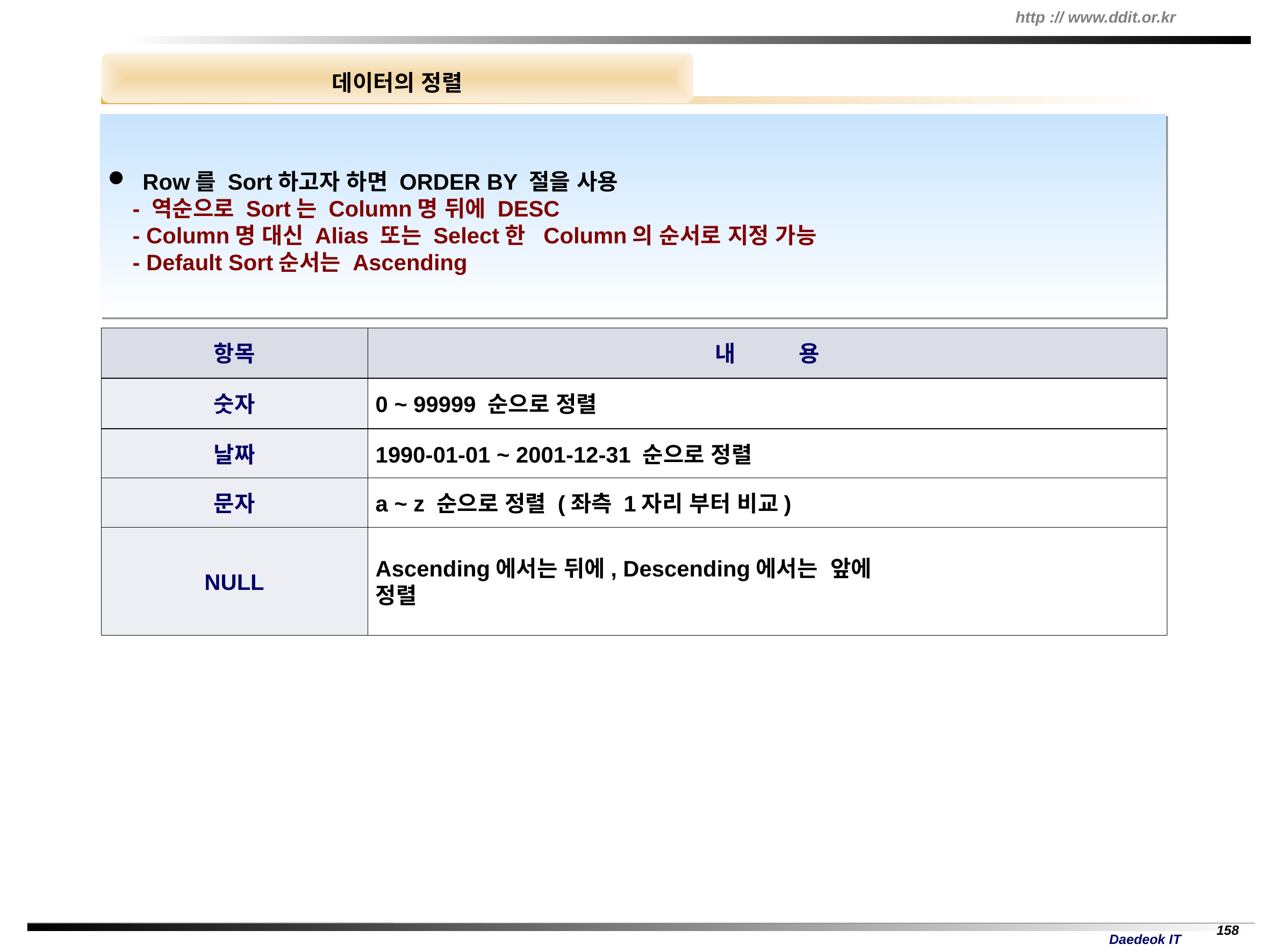

데이터의 정렬

  Row를 Sort하고자 하면 ORDER BY 절을 사용
    - 역순으로 Sort는 Column명 뒤에 DESC
    - Column명 대신 Alias 또는 Select한  Column의 순서로 지정 가능
    - Default Sort순서는 Ascending
항목
내          용
숫자
0 ~ 99999 순으로 정렬
날짜
1990-01-01 ~ 2001-12-31 순으로 정렬
문자
a ~ z 순으로 정렬 (좌측 1자리 부터 비교)
NULL
Ascending에서는 뒤에, Descending에서는  앞에
정렬